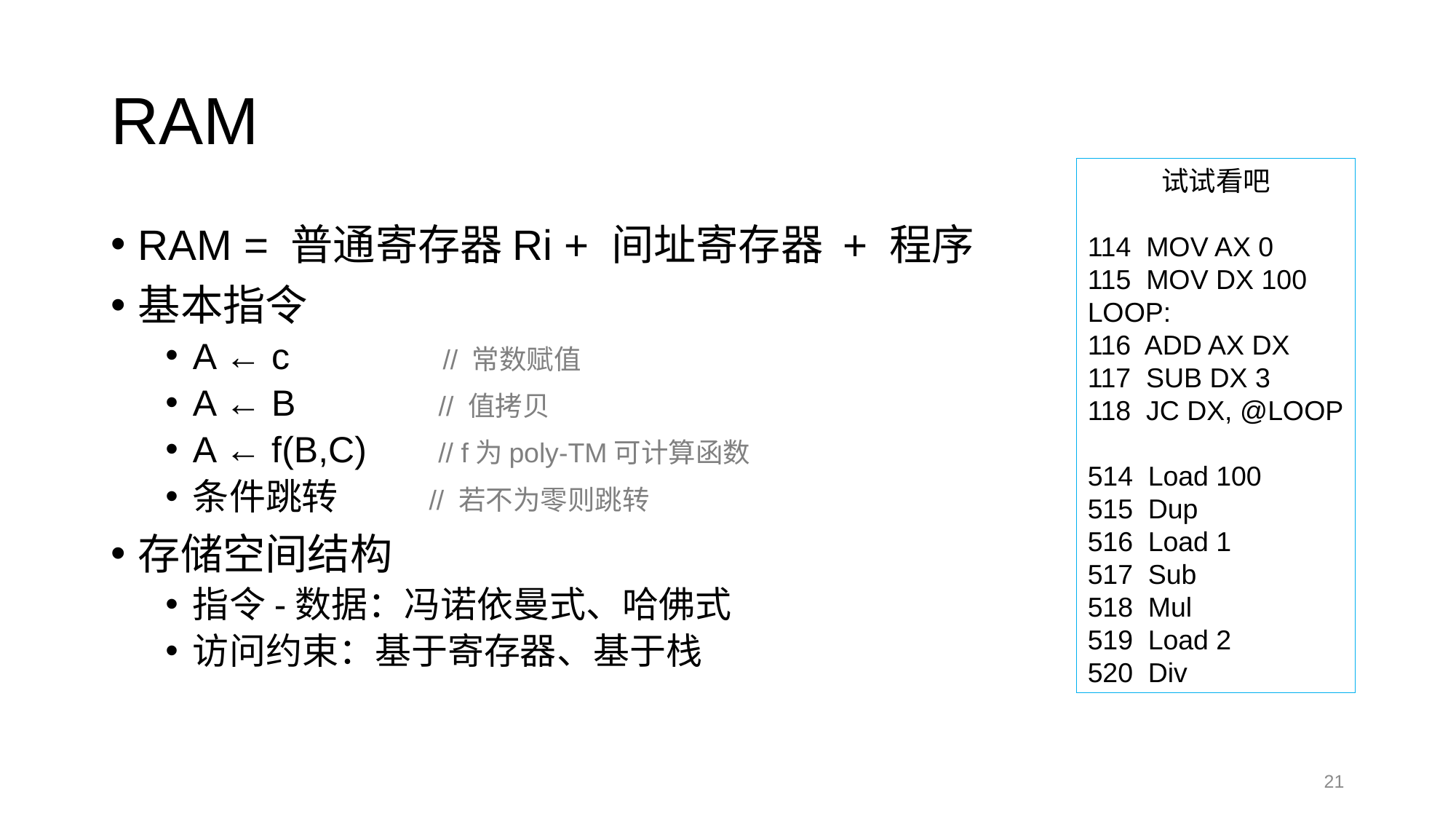

# RAM
试试看吧

  MOV AX 0
  MOV DX 100
LOOP:
116  ADD AX DX
117  SUB DX 3
118  JC DX, @LOOP

514  Load 100
515  Dup
516  Load 1
517  Sub
518  Mul
519  Load 2
520  Div
RAM = 普通寄存器Ri + 间址寄存器 + 程序
基本指令
A ← c               // 常数赋值
A ← B              // 值拷贝
A ← f(B,C)       // f为poly-TM可计算函数
条件跳转          // 若不为零则跳转
存储空间结构
指令-数据：冯诺依曼式、哈佛式
访问约束：基于寄存器、基于栈
21